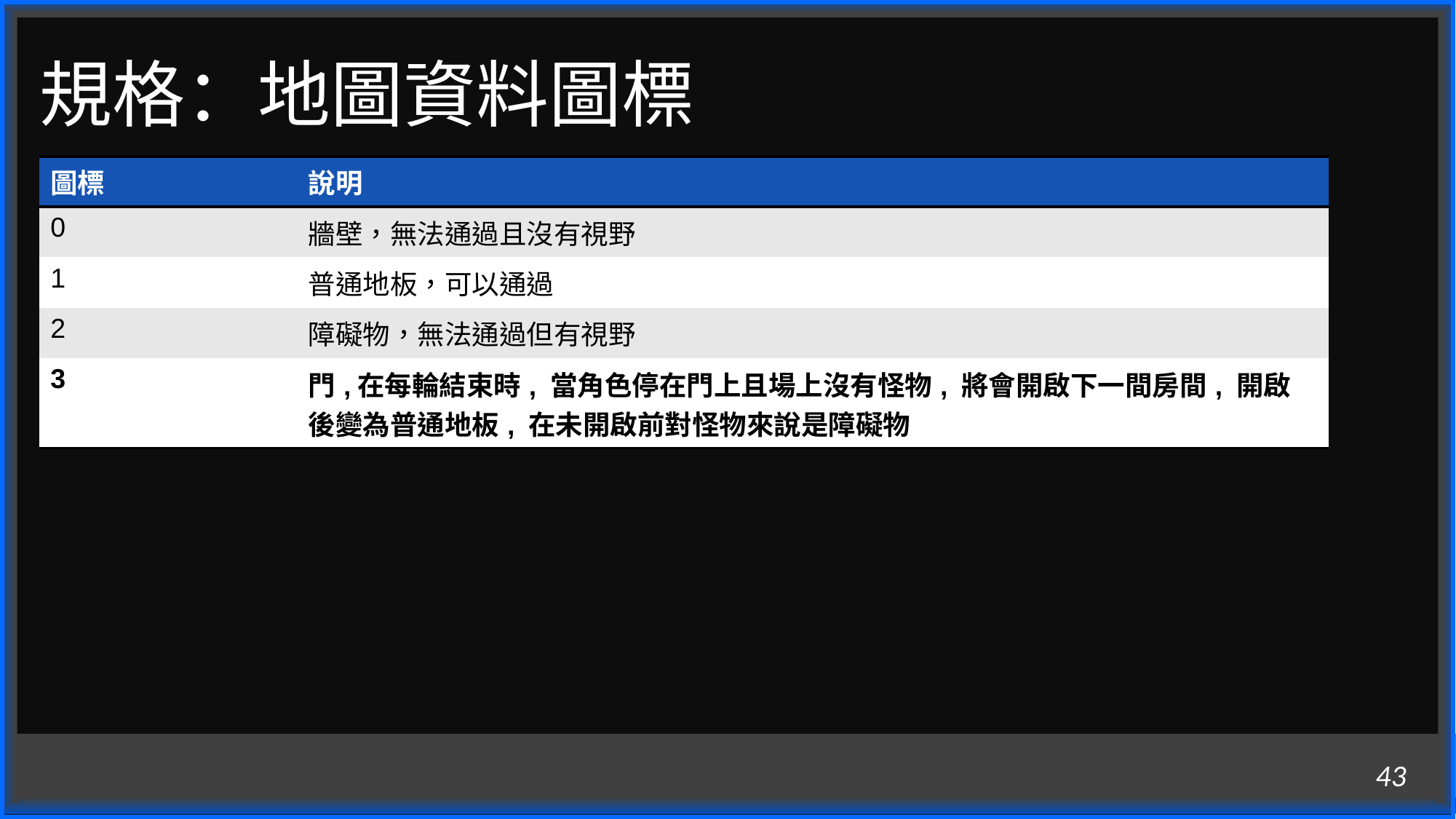

# 規格：地圖資料圖標
| 圖標 | 說明 |
| --- | --- |
| 0 | 牆壁，無法通過且沒有視野 |
| 1 | 普通地板，可以通過 |
| 2 | 障礙物，無法通過但有視野 |
| 3 | 門,在每輪結束時, 當角色停在門上且場上沒有怪物, 將會開啟下一間房間, 開啟後變為普通地板, 在未開啟前對怪物來說是障礙物 |